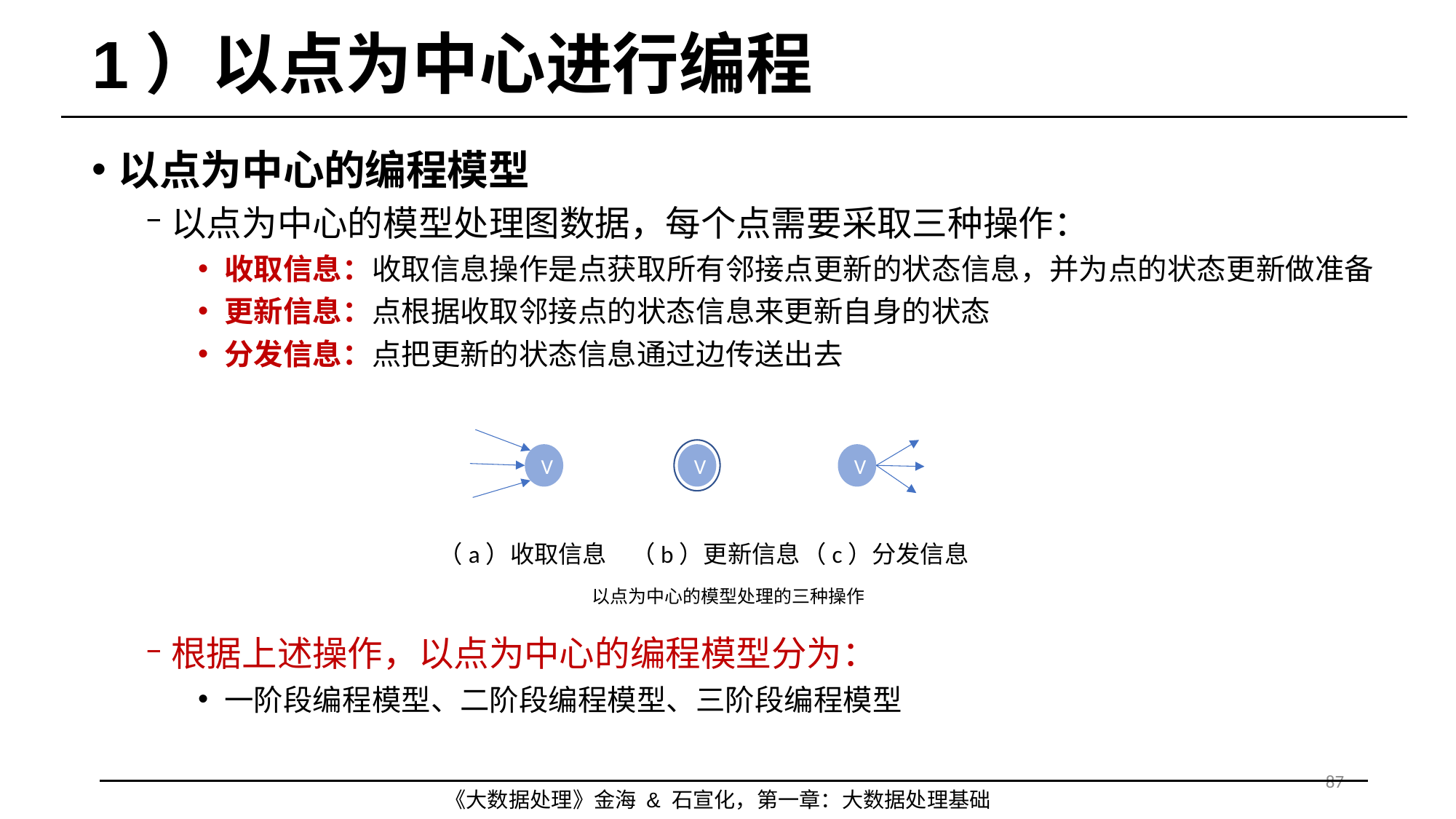

# 1）以点为中心进行编程
以点为中心的编程模型
以点为中心的模型处理图数据，每个点需要采取三种操作：
收取信息：收取信息操作是点获取所有邻接点更新的状态信息，并为点的状态更新做准备
更新信息：点根据收取邻接点的状态信息来更新自身的状态
分发信息：点把更新的状态信息通过边传送出去

根据上述操作，以点为中心的编程模型分为：
一阶段编程模型、二阶段编程模型、三阶段编程模型

V
V
V
（a）收取信息
（b）更新信息
（c）分发信息
以点为中心的模型处理的三种操作
87